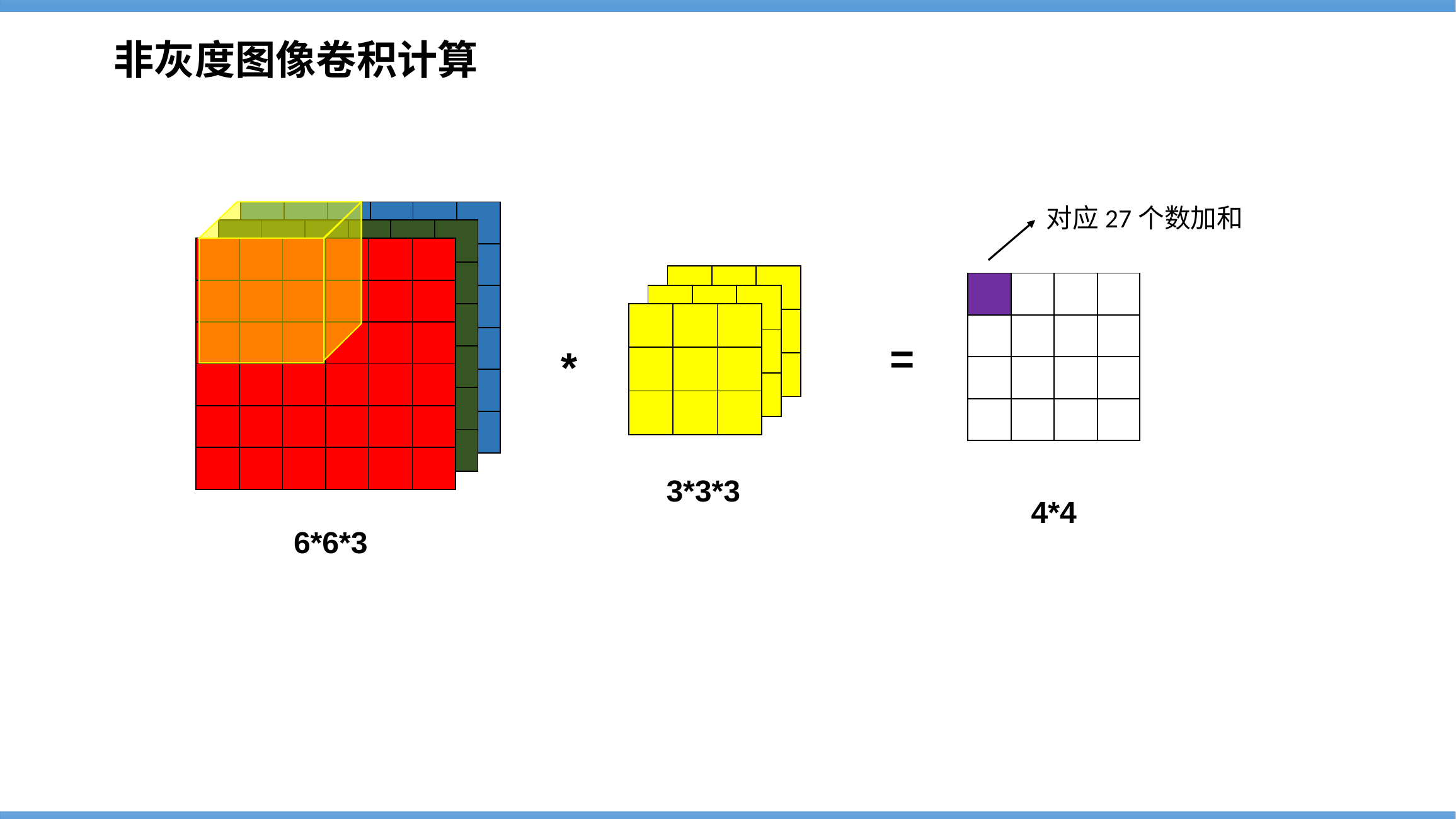

非灰度图像卷积计算
对应27个数加和
4*4

|  |  |  |  |  |  |
| --- | --- | --- | --- | --- | --- |
|  |  |  |  |  |  |
|  |  |  |  |  |  |
|  |  |  |  |  |  |
|  |  |  |  |  |  |
|  |  |  |  |  |  |
|  |  |  |  |  |  |
| --- | --- | --- | --- | --- | --- |
|  |  |  |  |  |  |
|  |  |  |  |  |  |
|  |  |  |  |  |  |
|  |  |  |  |  |  |
|  |  |  |  |  |  |
|  |  |  |  |  |  |
| --- | --- | --- | --- | --- | --- |
|  |  |  |  |  |  |
|  |  |  |  |  |  |
|  |  |  |  |  |  |
|  |  |  |  |  |  |
|  |  |  |  |  |  |
|  |  |  |
| --- | --- | --- |
|  |  |  |
|  |  |  |
|  |  |  |  |
| --- | --- | --- | --- |
|  |  |  |  |
|  |  |  |  |
|  |  |  |  |
|  |  |  |
| --- | --- | --- |
|  |  |  |
|  |  |  |
|  |  |  |
| --- | --- | --- |
|  |  |  |
|  |  |  |
=
*
3*3*3
6*6*3